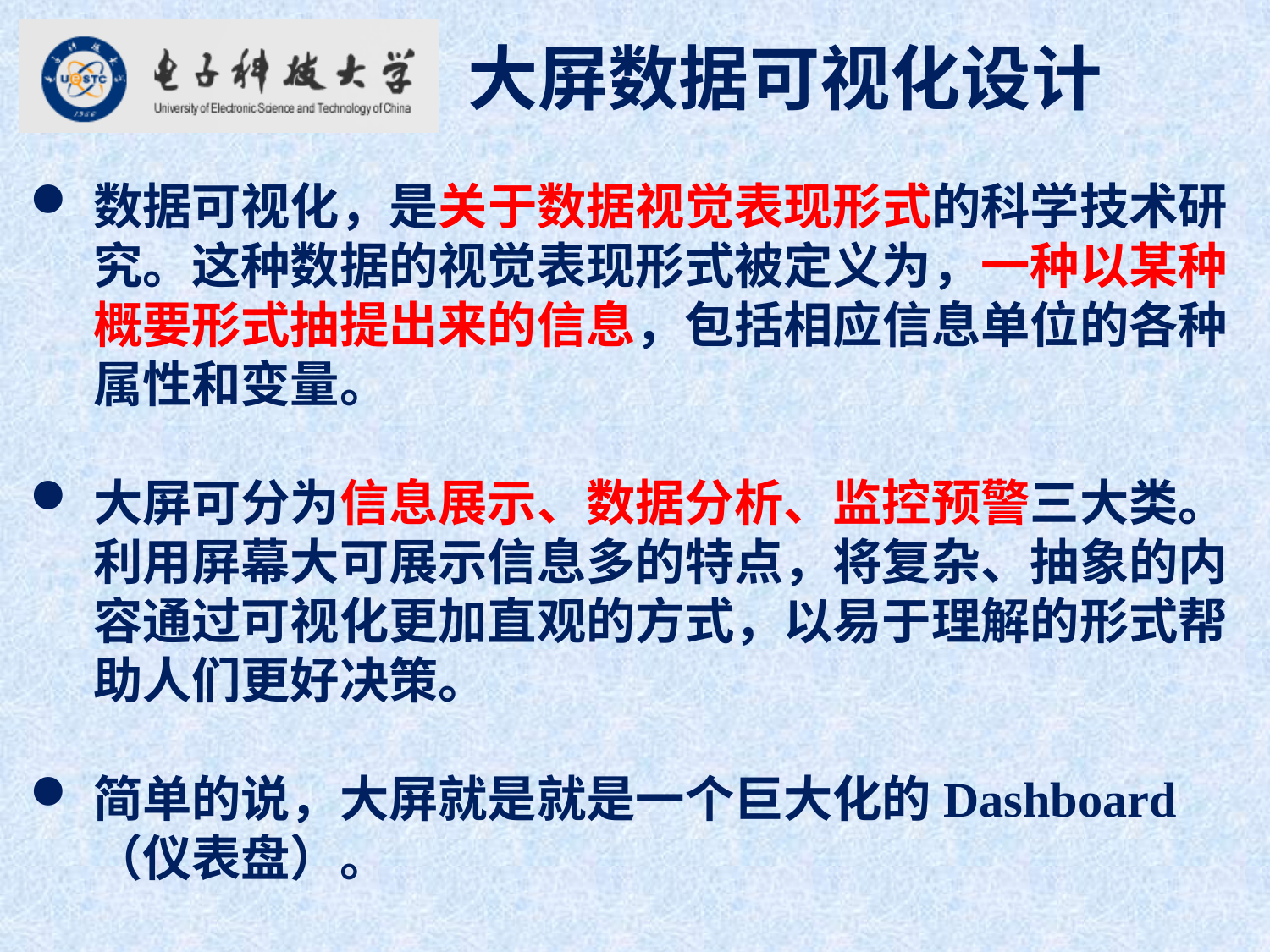

大屏数据可视化设计
数据可视化，是关于数据视觉表现形式的科学技术研究。这种数据的视觉表现形式被定义为，一种以某种概要形式抽提出来的信息，包括相应信息单位的各种属性和变量。

大屏可分为信息展示、数据分析、监控预警三大类。利用屏幕大可展示信息多的特点，将复杂、抽象的内容通过可视化更加直观的方式，以易于理解的形式帮助人们更好决策。

简单的说，大屏就是就是一个巨大化的Dashboard（仪表盘）。